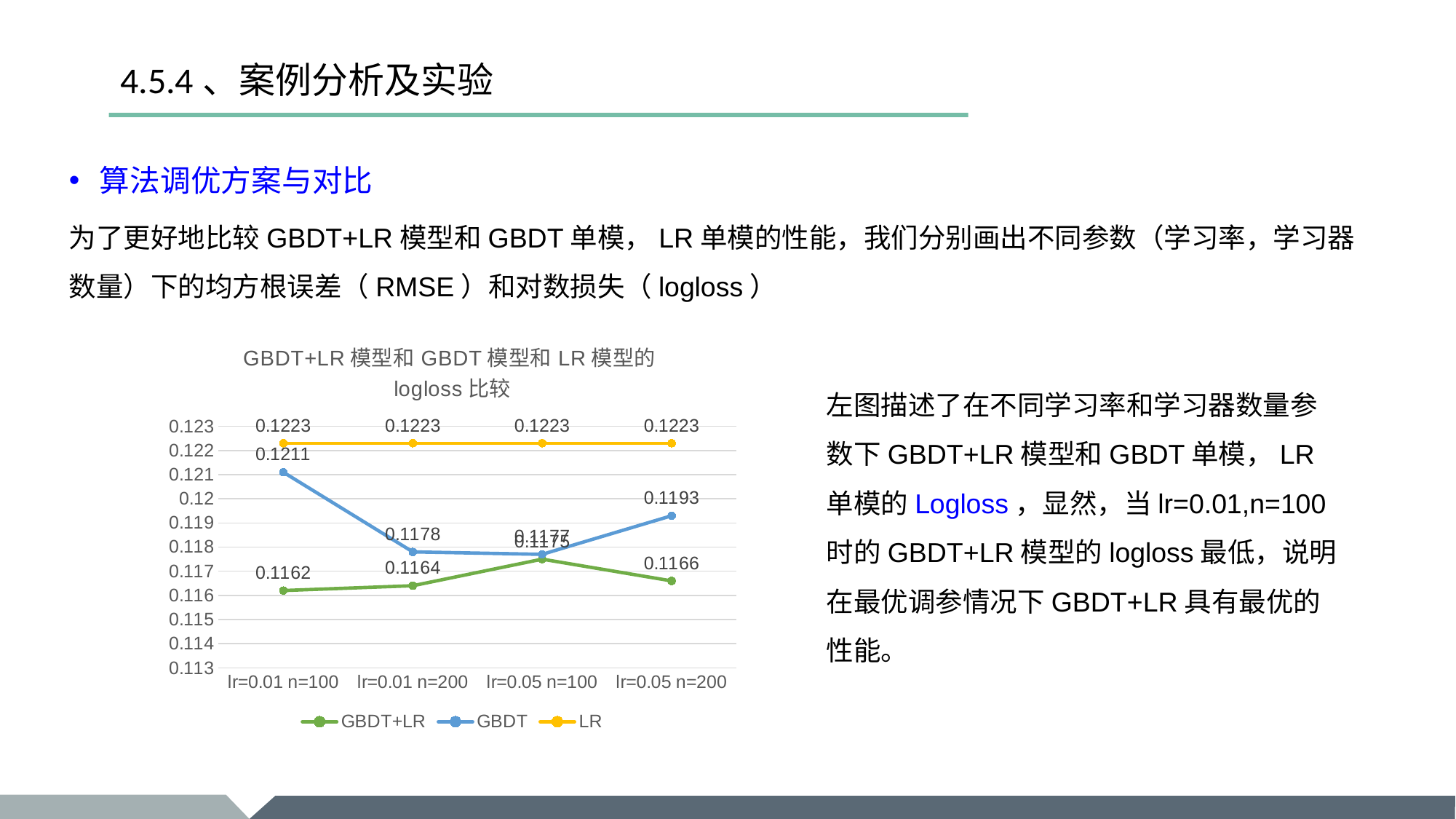

# 4.5.4、案例分析及实验
算法调优方案与对比
为了更好地比较GBDT+LR模型和GBDT单模，LR单模的性能，我们分别画出不同参数（学习率，学习器数量）下的均方根误差（RMSE）和对数损失（logloss）

### Chart: GBDT+LR模型和GBDT模型和LR模型的logloss比较

| Category | GBDT+LR | GBDT | LR |
|---|---|---|---|
| lr=0.01 n=100 | 0.1162 | 0.1211 | 0.1223 |
| lr=0.01 n=200 | 0.1164 | 0.1178 | 0.1223 |
| lr=0.05 n=100 | 0.1175 | 0.1177 | 0.1223 |
| lr=0.05 n=200 | 0.1166 | 0.1193 | 0.1223 |
左图描述了在不同学习率和学习器数量参数下GBDT+LR模型和GBDT单模，LR单模的Logloss，显然，当lr=0.01,n=100时的GBDT+LR模型的logloss最低，说明在最优调参情况下GBDT+LR具有最优的性能。